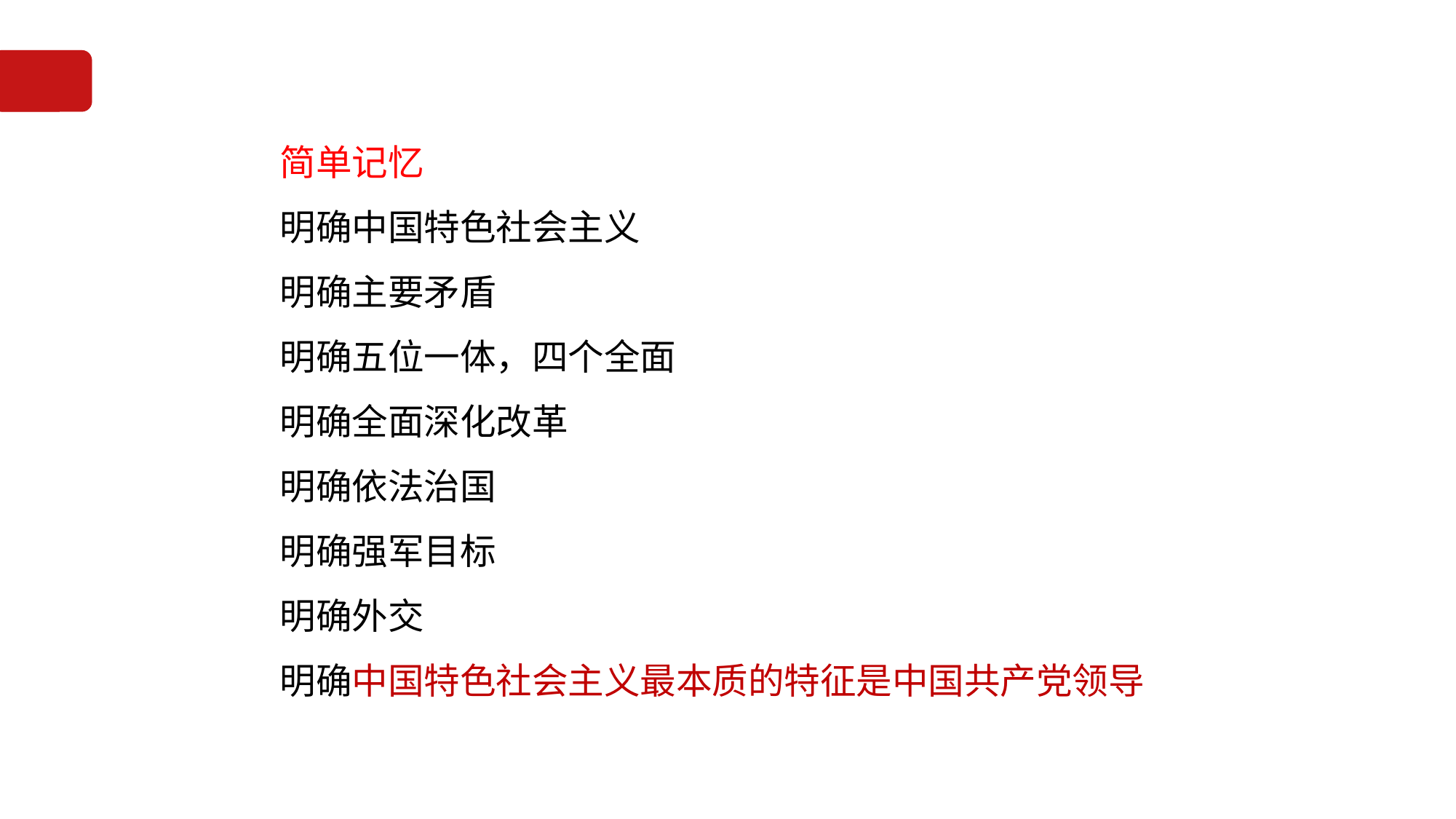

6.1.5新时代中国特色社会主义
简单记忆
明确中国特色社会主义
明确主要矛盾
明确五位一体，四个全面
明确全面深化改革
明确依法治国
明确强军目标
明确外交
明确中国特色社会主义最本质的特征是中国共产党领导
100